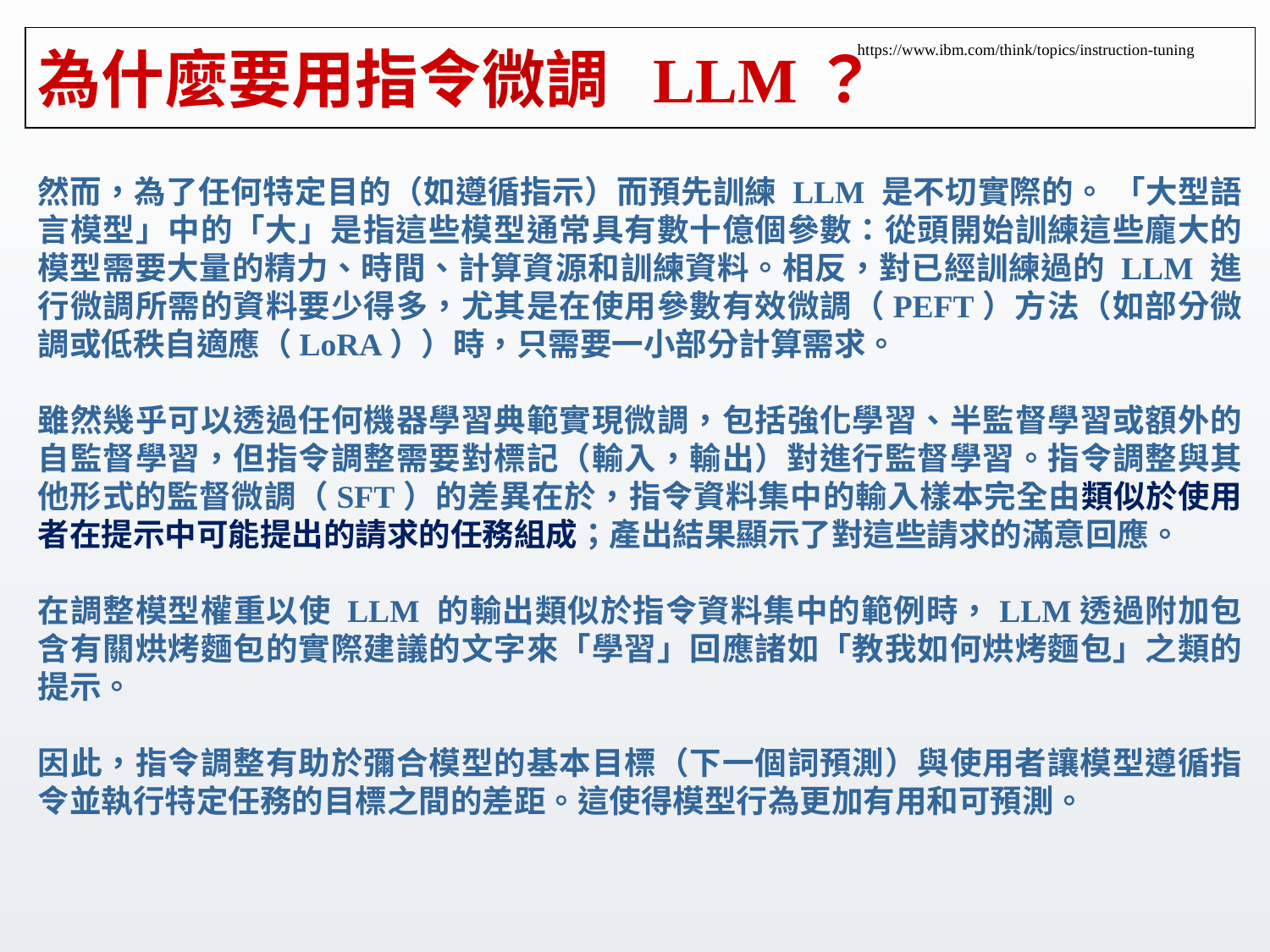

# 為什麼要用指令微調  LLM？
https://www.ibm.com/think/topics/instruction-tuning

然而，為了任何特定目的（如遵循指示）而預先訓練 LLM 是不切實際的。 「大型語言模型」中的「大」是指這些模型通常具有數十億個參數：從頭開始訓練這些龐大的模型需要大量的精力、時間、計算資源和訓練資料。相反，對已經訓練過的 LLM 進行微調所需的資料要少得多，尤其是在使用參數有效微調（PEFT）方法（如部分微調或低秩自適應（LoRA））時，只需要一小部分計算需求。

雖然幾乎可以透過任何機器學習典範實現微調，包括強化學習、半監督學習或額外的自監督學習，但指令調整需要對標記（輸入，輸出）對進行監督學習。指令調整與其他形式的監督微調（SFT）的差異在於，指令資料集中的輸入樣本完全由類似於使用者在提示中可能提出的請求的任務組成；產出結果顯示了對這些請求的滿意回應。

在調整模型權重以使 LLM 的輸出類似於指令資料集中的範例時，LLM透過附加包含有關烘烤麵包的實際建議的文字來「學習」回應諸如「教我如何烘烤麵包」之類的提示。

因此，指令調整有助於彌合模型的基本目標（下一個詞預測）與使用者讓模型遵循指令並執行特定任務的目標之間的差距。這使得模型行為更加有用和可預測。